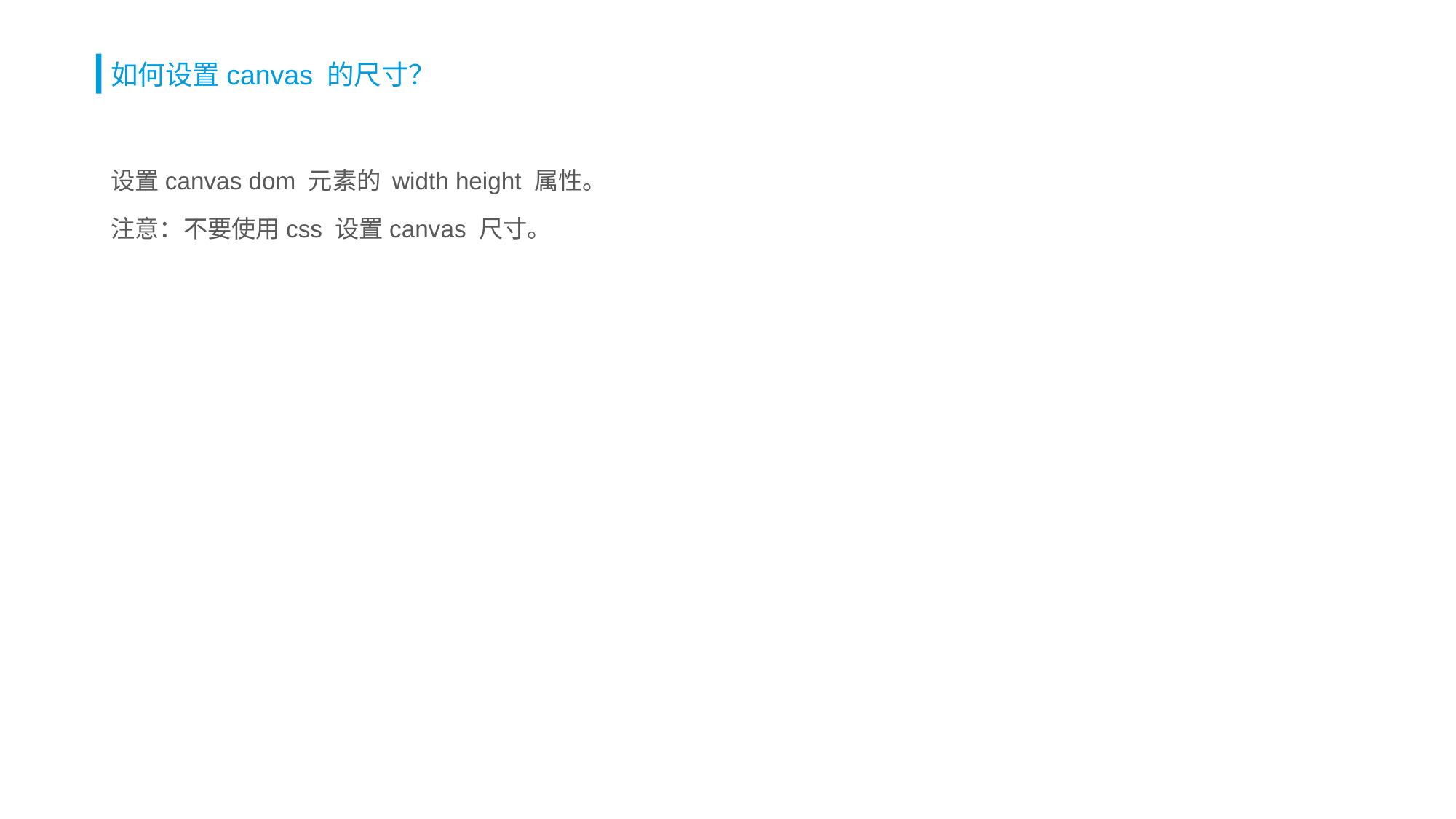

# 如何设置canvas 的尺寸？
设置canvas dom 元素的 width height 属性。
注意：不要使用css 设置canvas 尺寸。